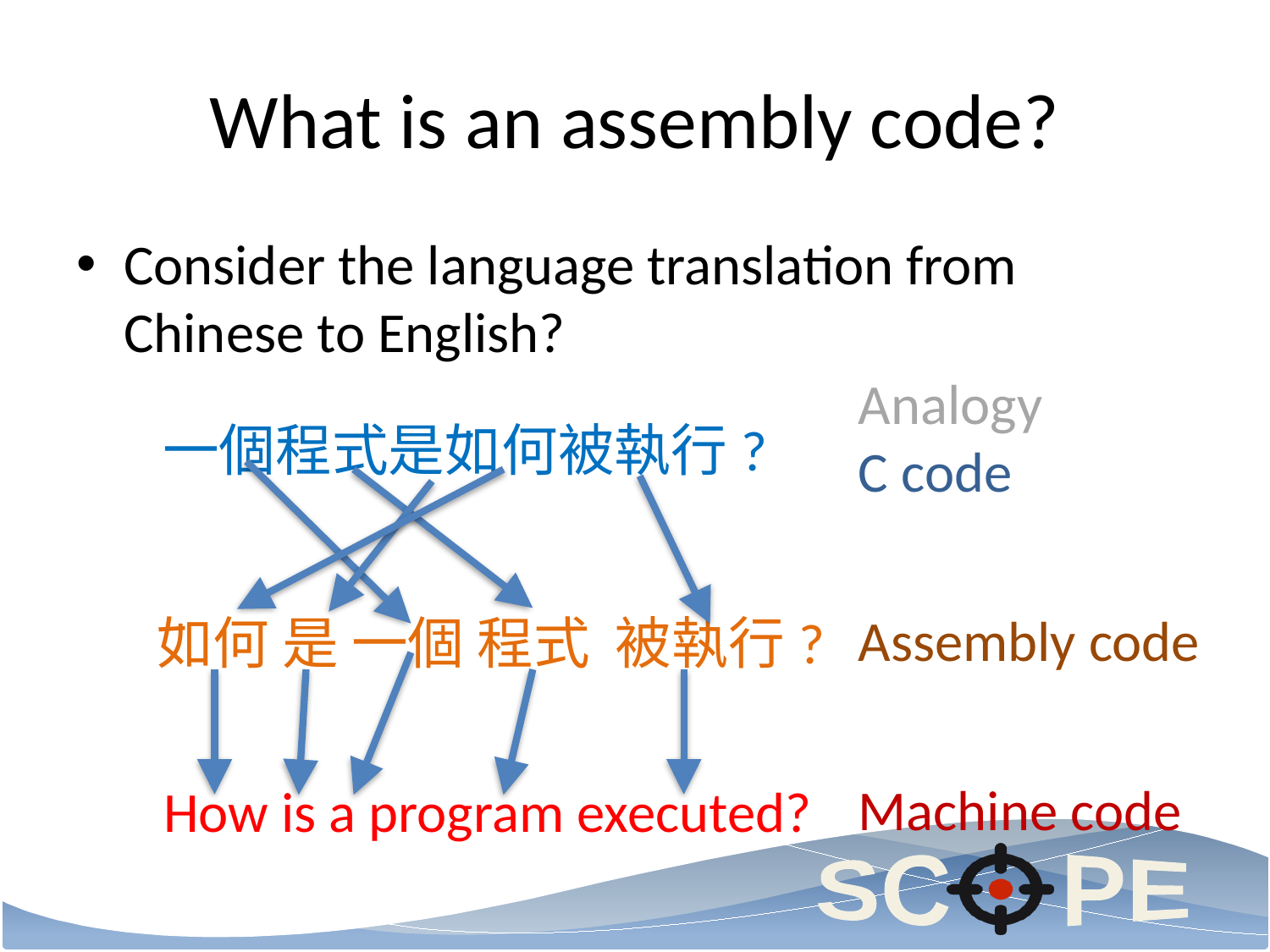

# What is an assembly code?
Consider the language translation from Chinese to English?

Analogy
C code

Assembly code

Machine code
一個程式是如何被執行?
如何 是 一個 程式  被執行?
How is a program executed?